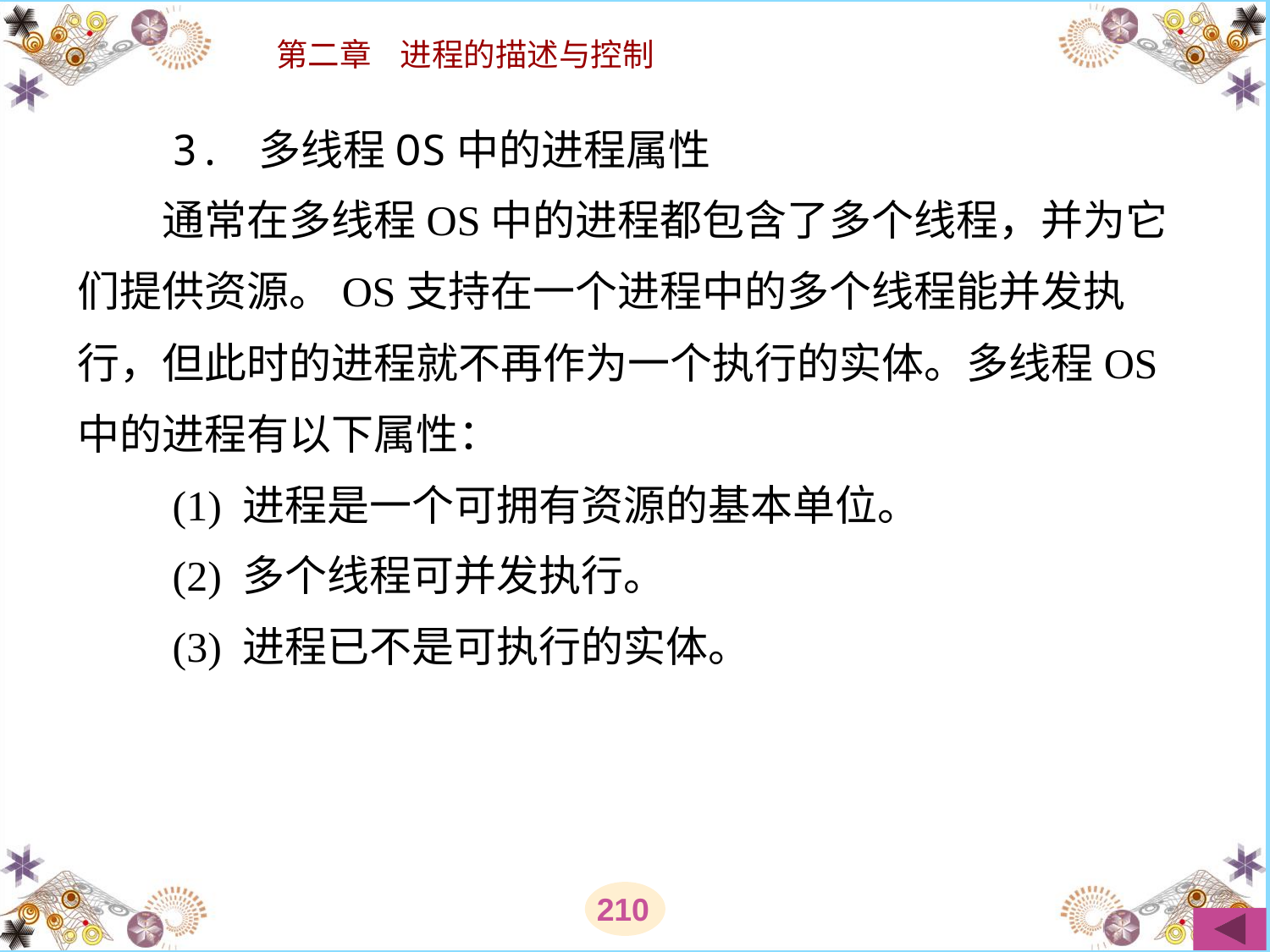

# 3. 多线程OS中的进程属性 　　通常在多线程OS中的进程都包含了多个线程，并为它们提供资源。OS支持在一个进程中的多个线程能并发执行，但此时的进程就不再作为一个执行的实体。多线程OS中的进程有以下属性： 　　(1) 进程是一个可拥有资源的基本单位。 　　(2) 多个线程可并发执行。 　　(3) 进程已不是可执行的实体。